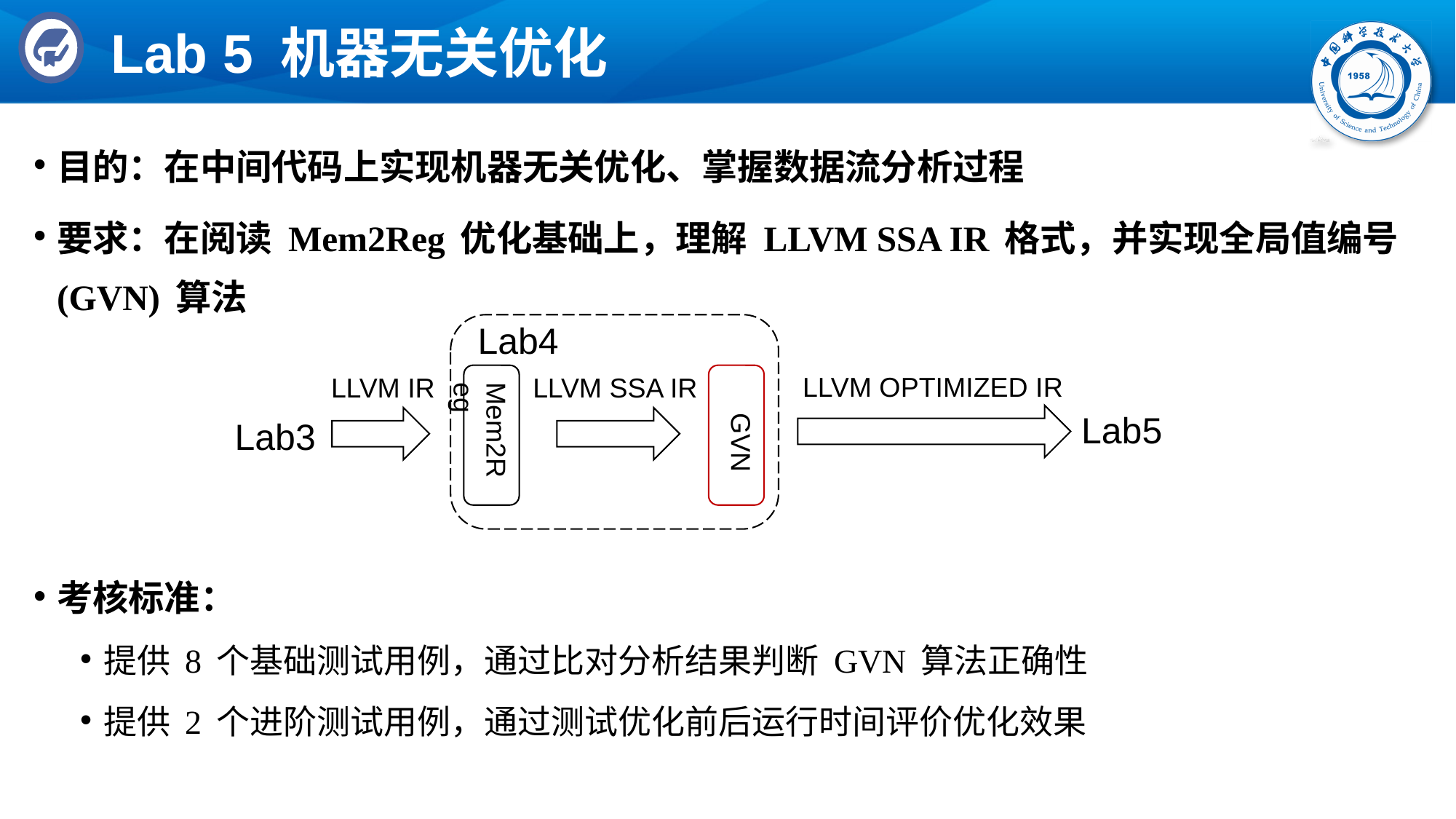

# Lab 5 机器无关优化
目的：在中间代码上实现机器无关优化、掌握数据流分析过程
要求：在阅读 Mem2Reg 优化基础上，理解 LLVM SSA IR 格式，并实现全局值编号 (GVN) 算法

考核标准：
提供 8 个基础测试用例，通过比对分析结果判断 GVN 算法正确性
提供 2 个进阶测试用例，通过测试优化前后运行时间评价优化效果

Lab4

LLVM OPTIMIZED IR
LLVM IR

Mem2Reg
LLVM SSA IR

GVN
Lab5

Lab3